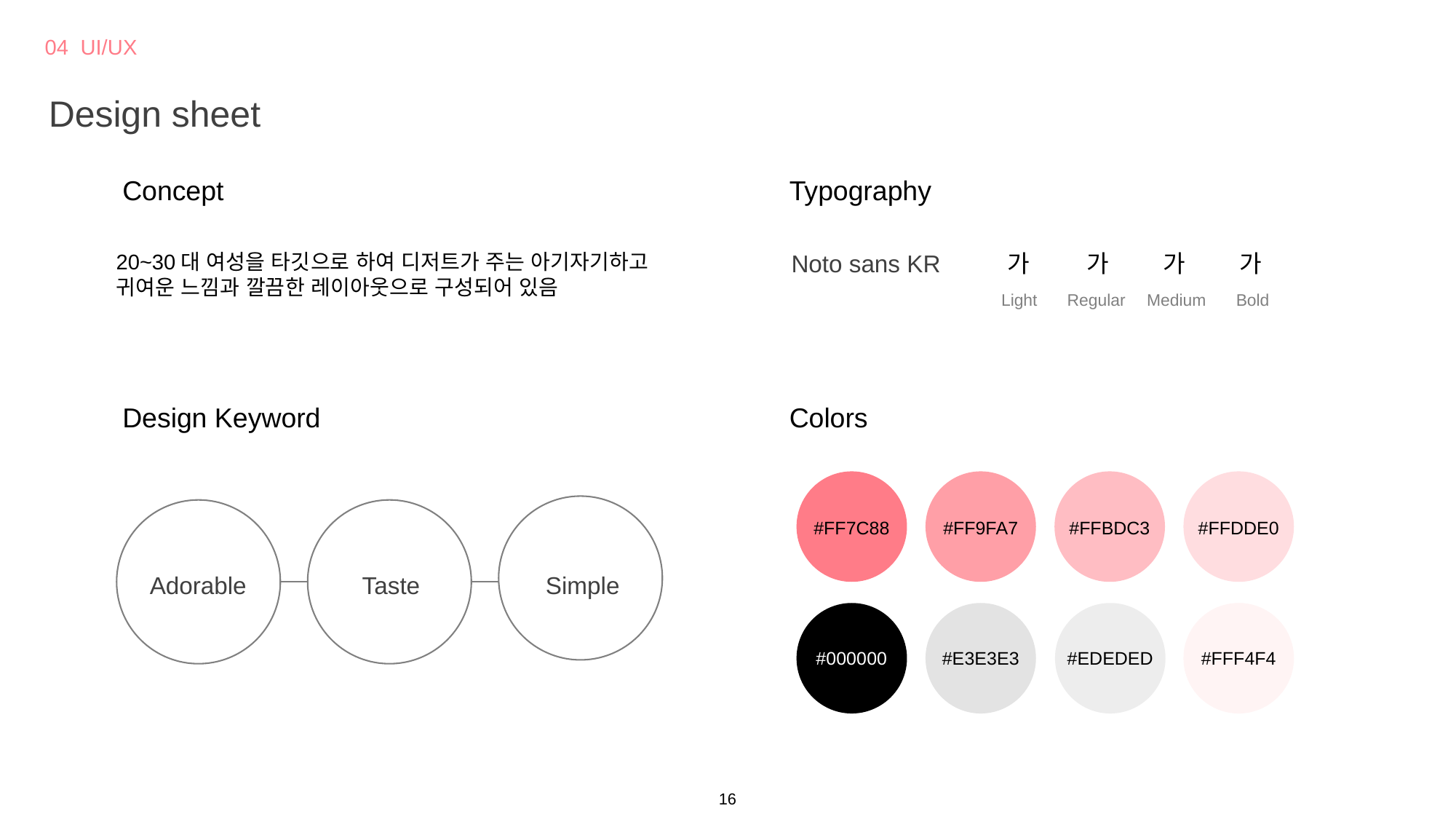

04  UI/UX
Design sheet
Concept
20~30대 여성을 타깃으로 하여 디저트가 주는 아기자기하고
귀여운 느낌과 깔끔한 레이아웃으로 구성되어 있음
Design Keyword

Adorable
Taste
Simple
Typography
Noto sans KR
가
가
가
가
Light
Regular
Medium
Bold
Colors

#FF7C88
#FF9FA7
#FFBDC3
#FFDDE0

#000000
#E3E3E3
#EDEDED
#FFF4F4
16